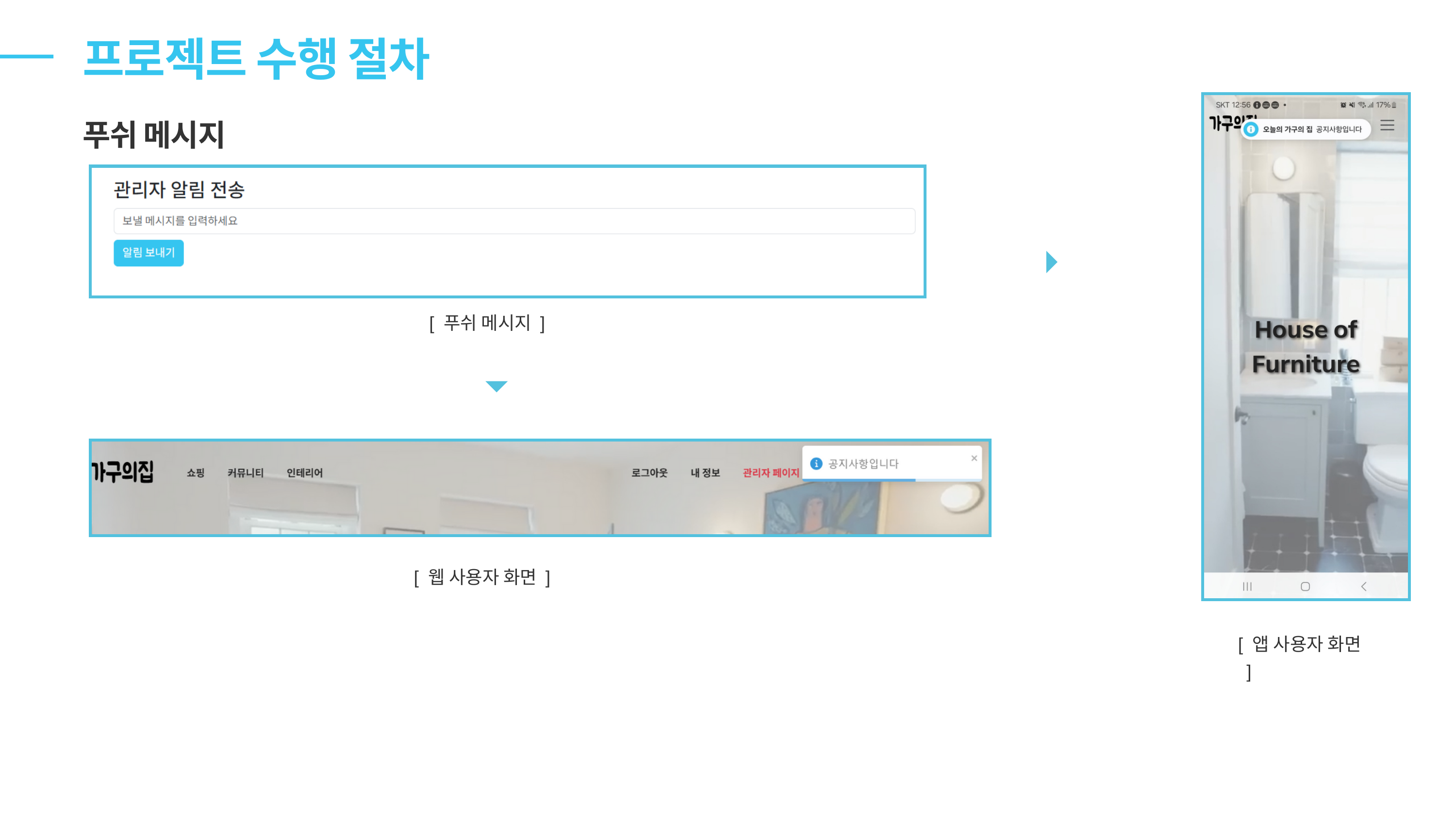

프로젝트 수행 절차

푸쉬 메시지

[ 푸쉬 메시지 ]

[ 웹 사용자 화면 ]
[ 앱 사용자 화면 ]